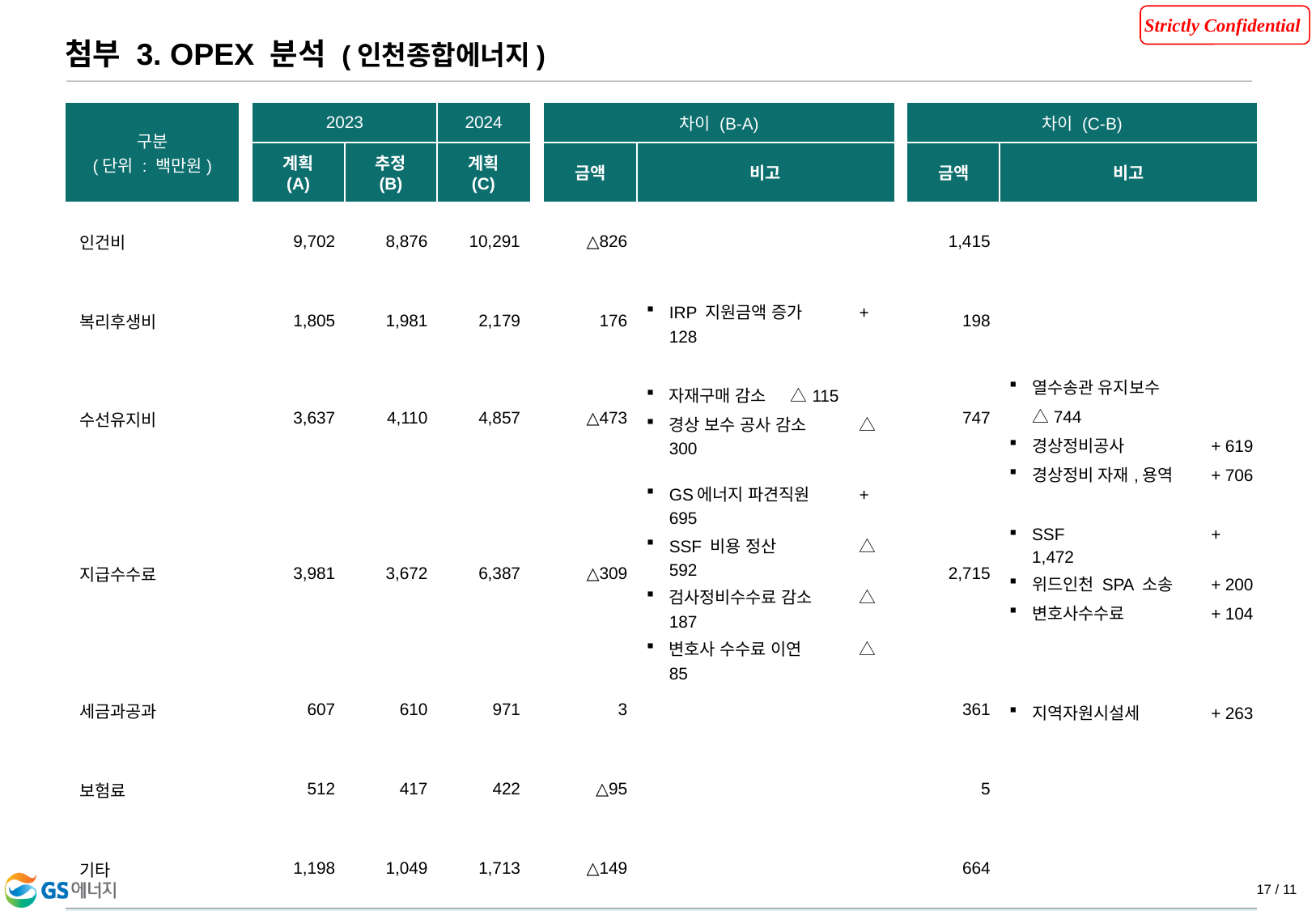

첨부 3. OPEX 분석 (인천종합에너지)
| 구분 (단위 : 백만원) |  | 2023 |  | 2024 |  | 차이 (B-A) |  |  | 차이 (C-B) |  |
| --- | --- | --- | --- | --- | --- | --- | --- | --- | --- | --- |
|  |  | 계획 (A) | 추정 (B) | 계획 (C) |  | 금액 | 비고 |  | 금액 | 비고 |
| 인건비 |  | 9,702 | 8,876 | 10,291 |  | △826 |  |  | 1,415 |  |
| 복리후생비 |  | 1,805 | 1,981 | 2,179 |  | 176 | IRP 지원금액 증가      + 128 |  | 198 |  |
| 수선유지비 |  | 3,637 | 4,110 | 4,857 |  | △473 | 자재구매 감소 △115 경상 보수 공사 감소   △300 |  | 747 | 열수송관 유지보수    △744 경상정비공사            + 619 경상정비 자재,용역    + 706 |
| 지급수수료 |  | 3,981 | 3,672 | 6,387 |  | △309 | GS에너지 파견직원    + 695 SSF 비용 정산            △592 검사정비수수료 감소  △187 변호사 수수료 이연    △ 85 |  | 2,715 | SSF                            + 1,472 위드인천 SPA 소송    + 200 변호사수수료              + 104 |
| 세금과공과 |  | 607 | 610 | 971 |  | 3 |  |  | 361 | 지역자원시설세         + 263 |
| 보험료 |  | 512 | 417 | 422 |  | △95 |  |  | 5 |  |
| 기타 |  | 1,198 | 1,049 | 1,713 |  | △149 |  |  | 664 |  |
| 합   계 |  | 21,442 | 20,715 | 26,820 |  | △1,511 |  |  | 6,105 |  |